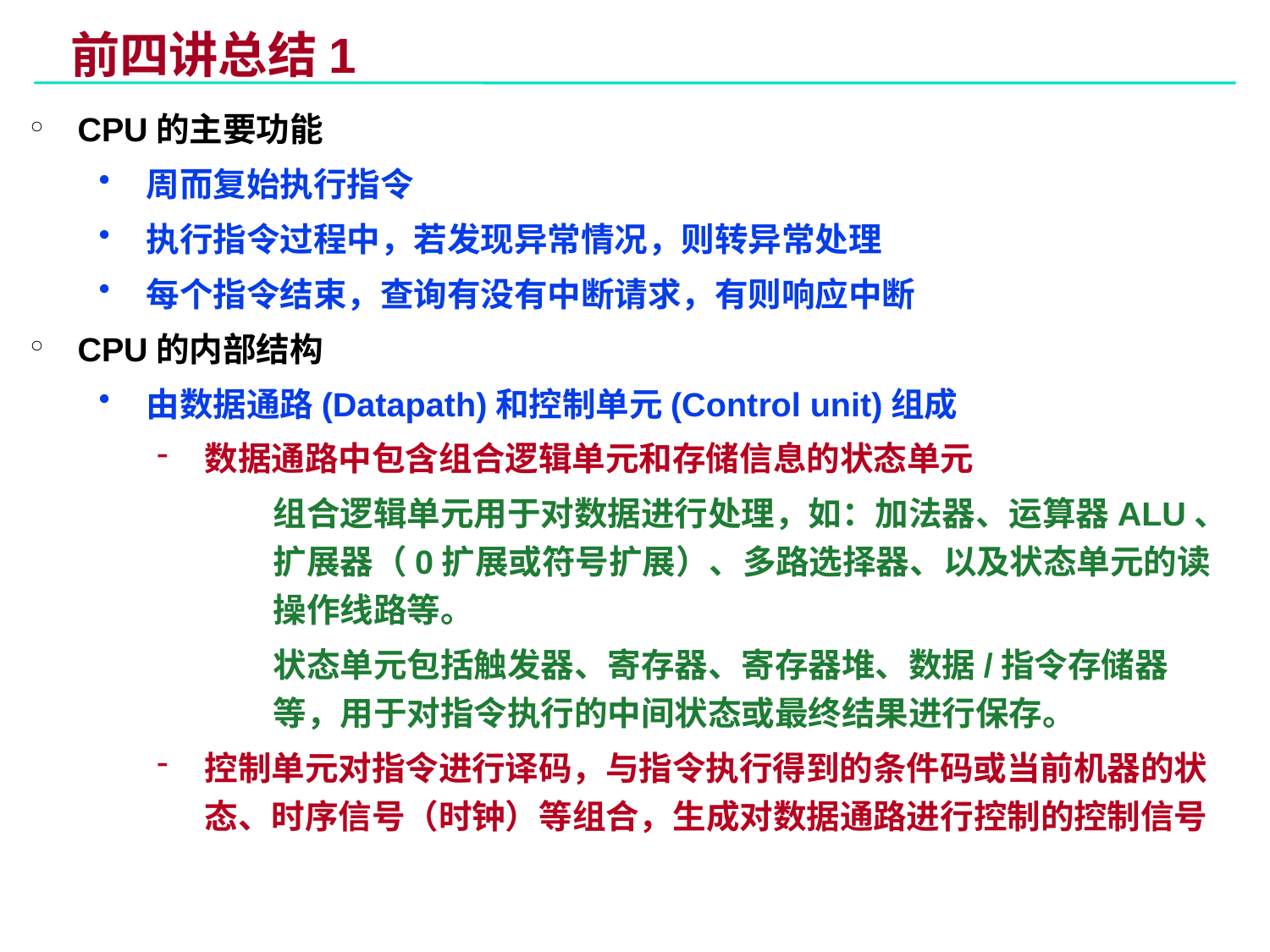

# 前四讲总结1
CPU的主要功能
周而复始执行指令
执行指令过程中，若发现异常情况，则转异常处理
每个指令结束，查询有没有中断请求，有则响应中断
CPU的内部结构
由数据通路(Datapath)和控制单元(Control unit)组成
数据通路中包含组合逻辑单元和存储信息的状态单元
组合逻辑单元用于对数据进行处理，如：加法器、运算器ALU、扩展器（0扩展或符号扩展）、多路选择器、以及状态单元的读操作线路等。
状态单元包括触发器、寄存器、寄存器堆、数据/指令存储器等，用于对指令执行的中间状态或最终结果进行保存。
控制单元对指令进行译码，与指令执行得到的条件码或当前机器的状态、时序信号（时钟）等组合，生成对数据通路进行控制的控制信号